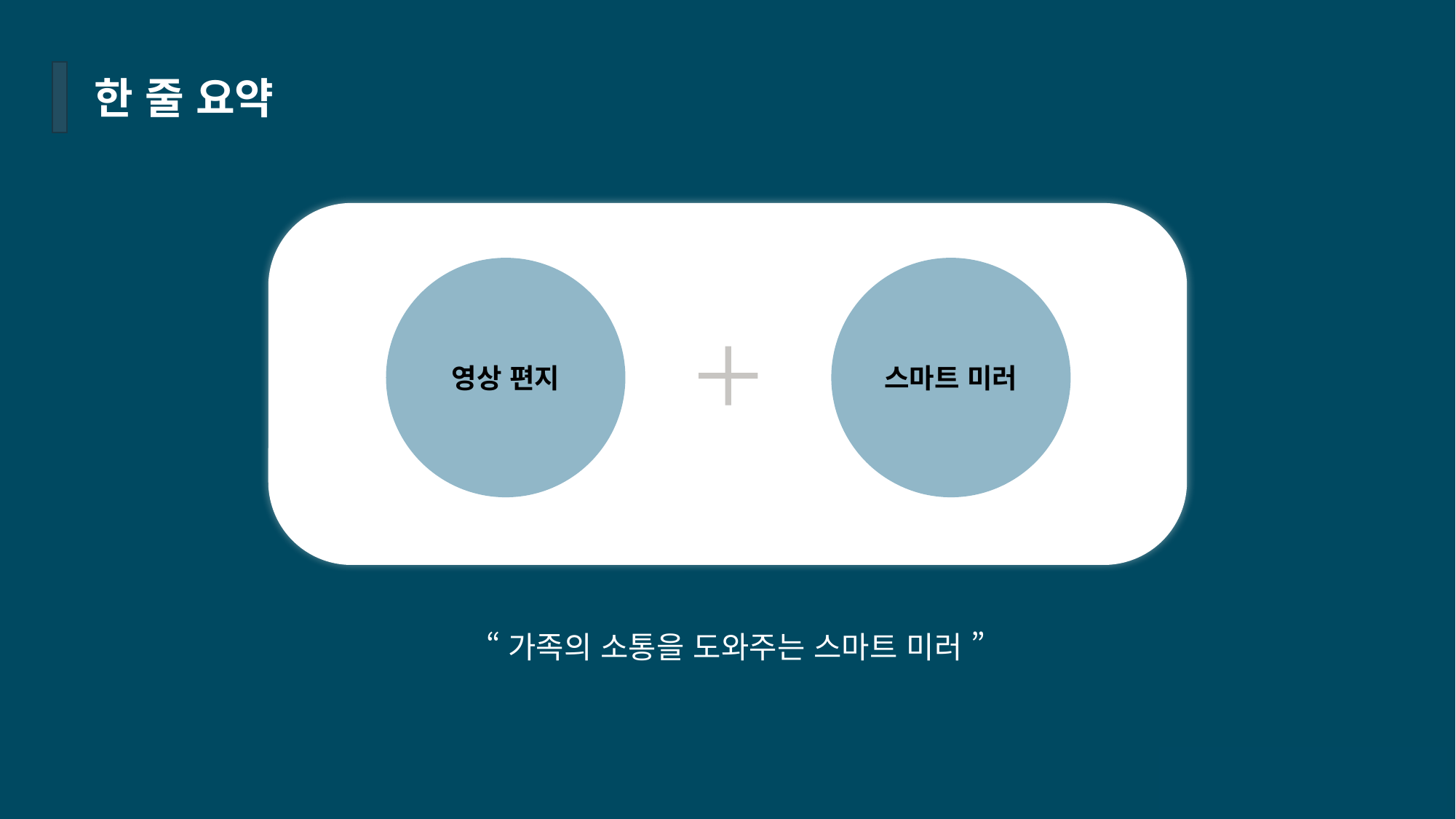

한 줄 요약

영상 편지

스마트 미러

  “ 삶에 녹아 들어 가족의 소통을 도와주는 스마트 미러 ”
  “가족의 소통을 도와주는 스마트 미러 ”